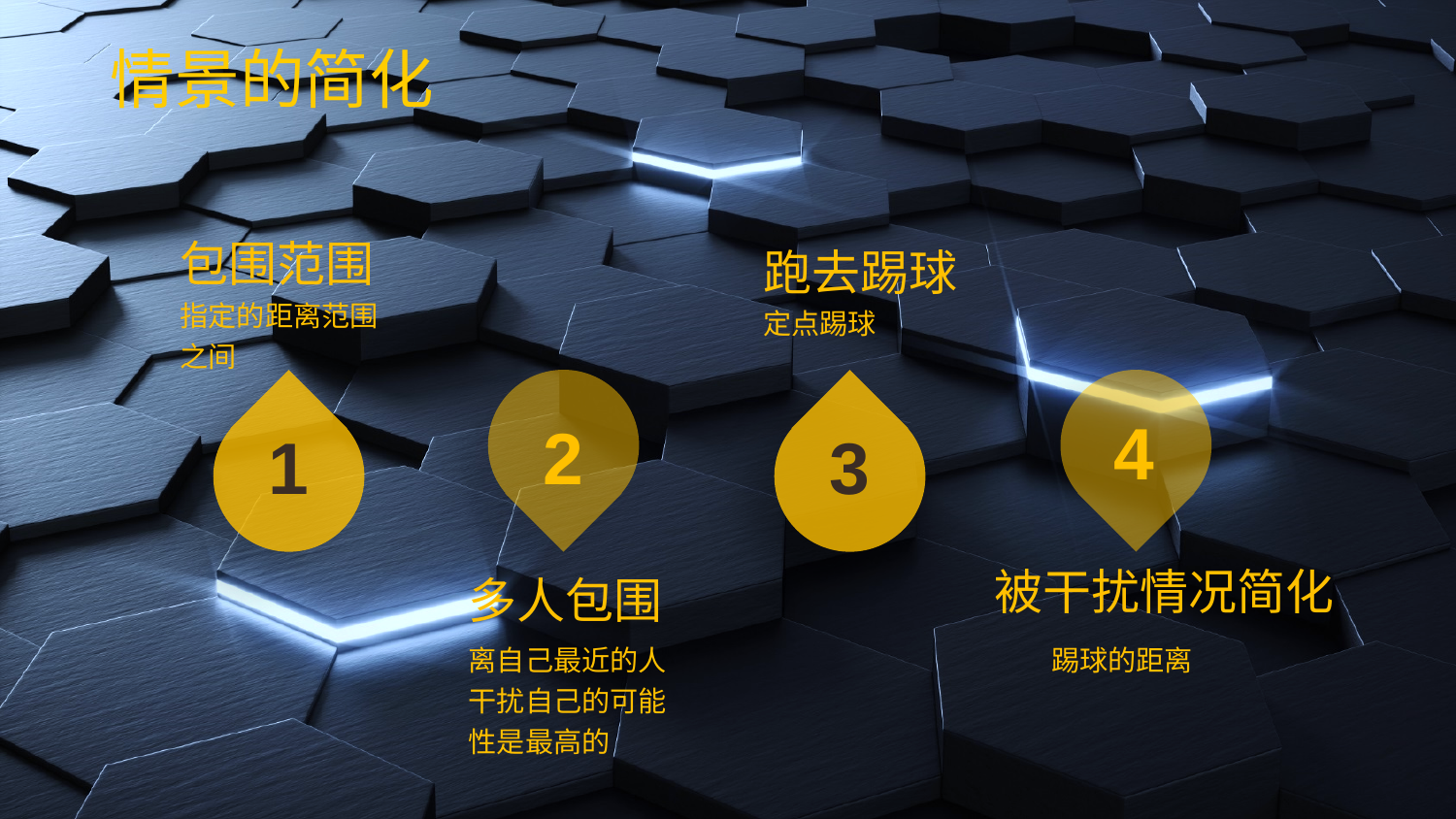

# 情景的简化
跑去踢球
包围范围
指定的距离范围之间
定点踢球

4
2
1
3
被干扰情况简化
多人包围
离自己最近的人干扰自己的可能性是最高的
踢球的距离